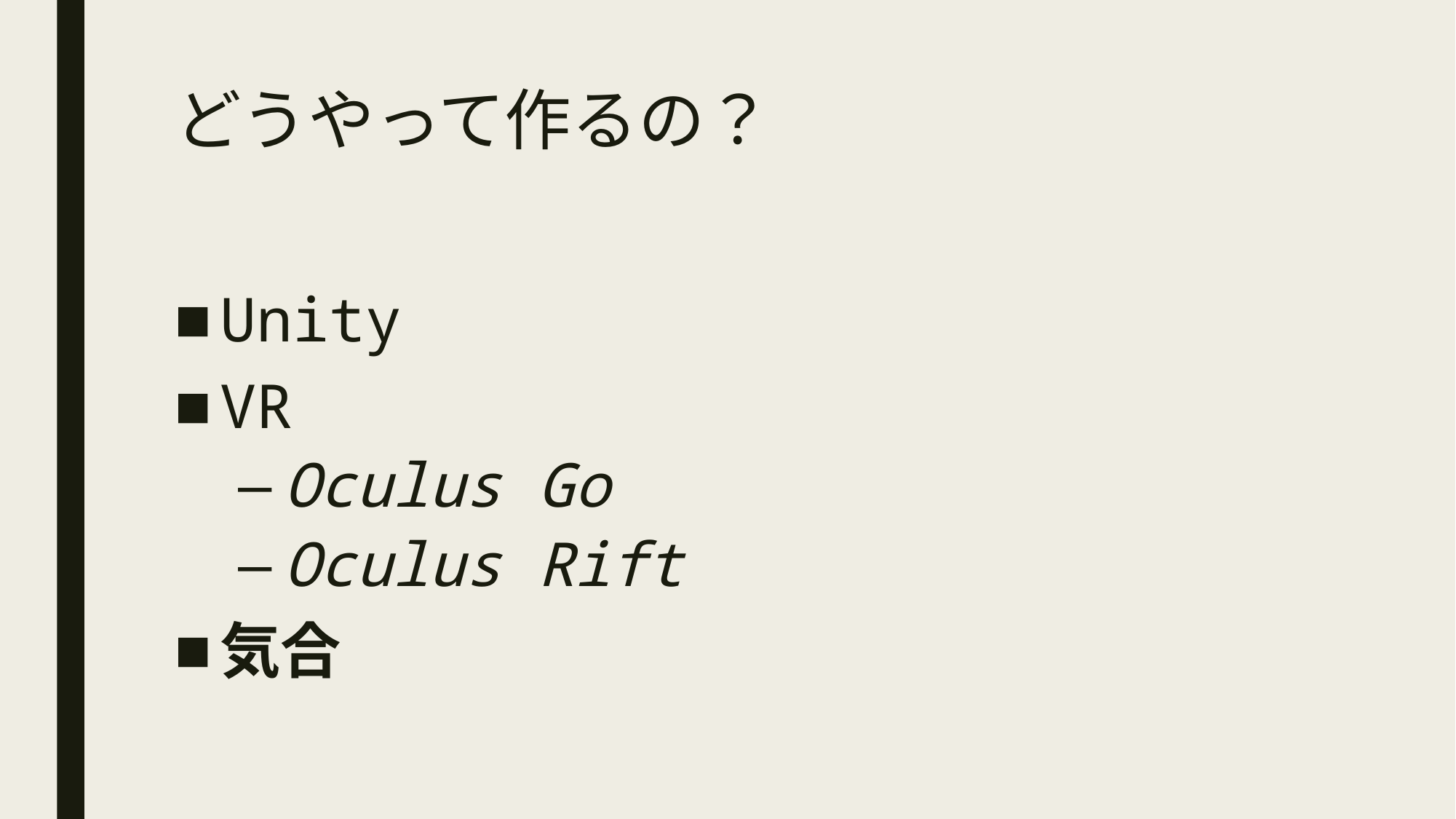

# どうやって作るの？
Unity
VR
Oculus Go
Oculus Rift
気合